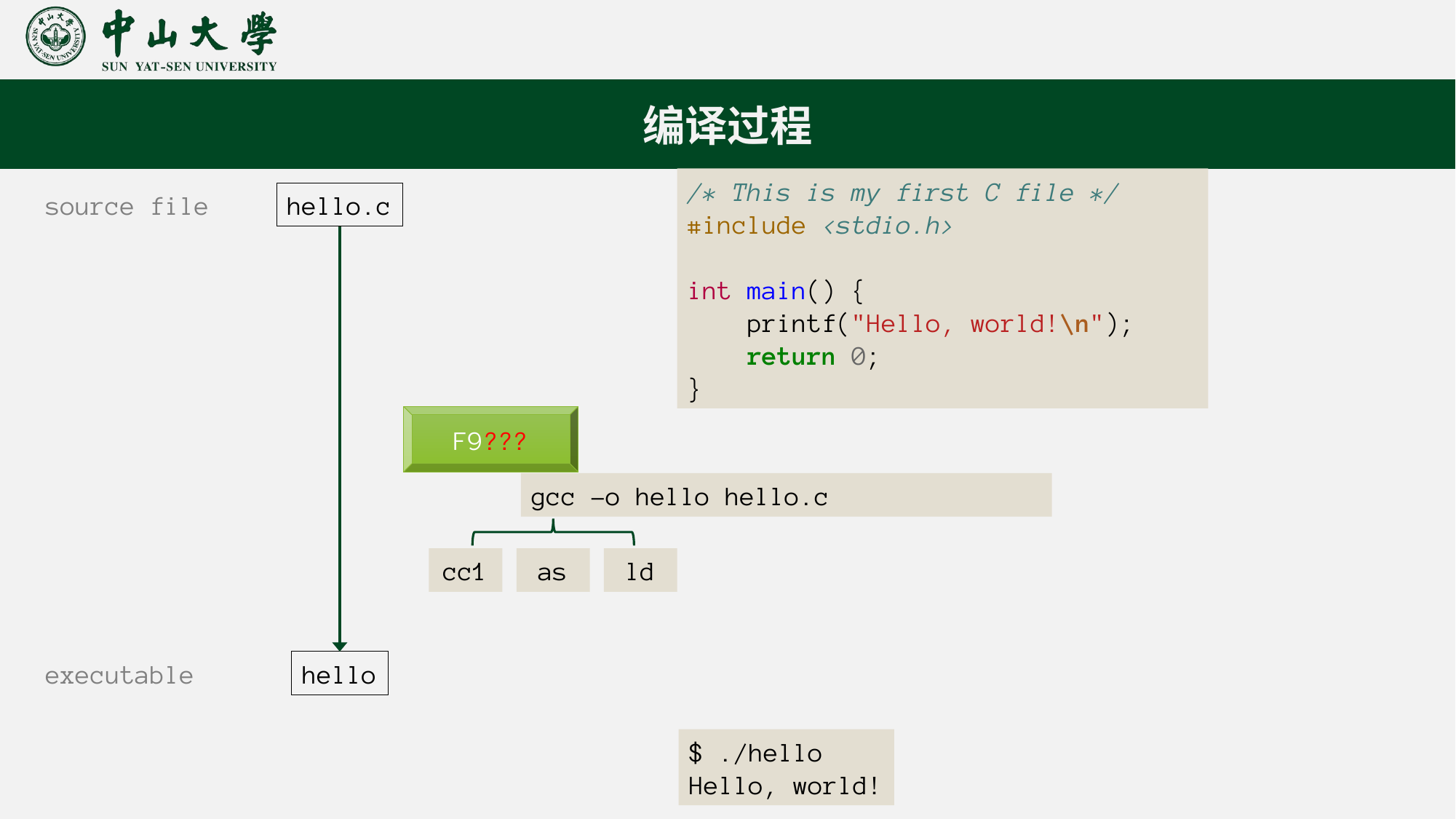

编译过程
/* This is my first C file */
#include <stdio.h>

int main() {
    printf("Hello, world!\n");
    return 0;
}
source file
hello.c
F9???

gcc -o hello hello.c
cc1
as
ld
executable
hello
$ ./hello
Hello, world!